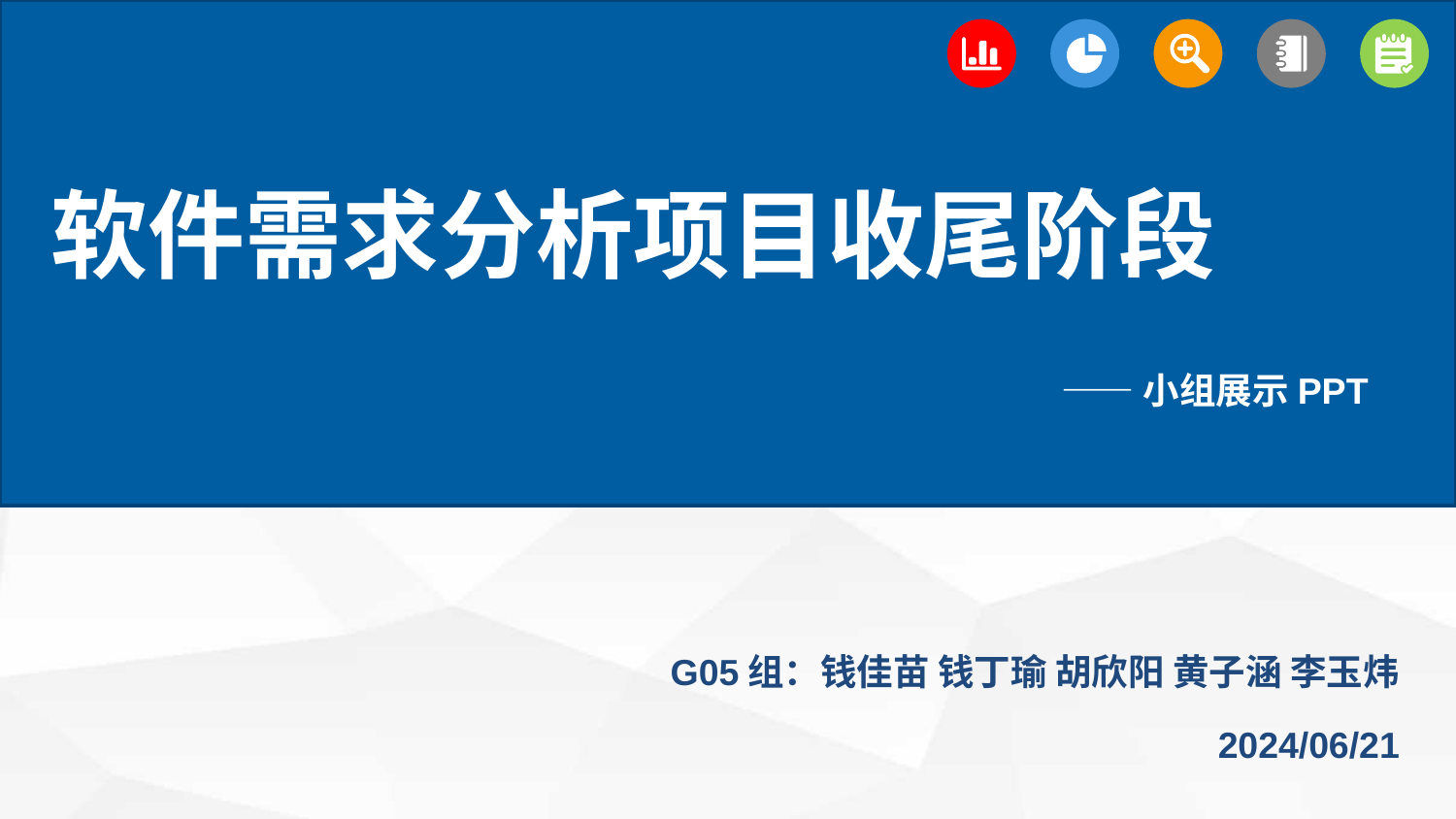

软件需求分析项目收尾阶段

——小组展示PPT
G05组：钱佳苗 钱丁瑜 胡欣阳 黄子涵 李玉炜
2024/06/21